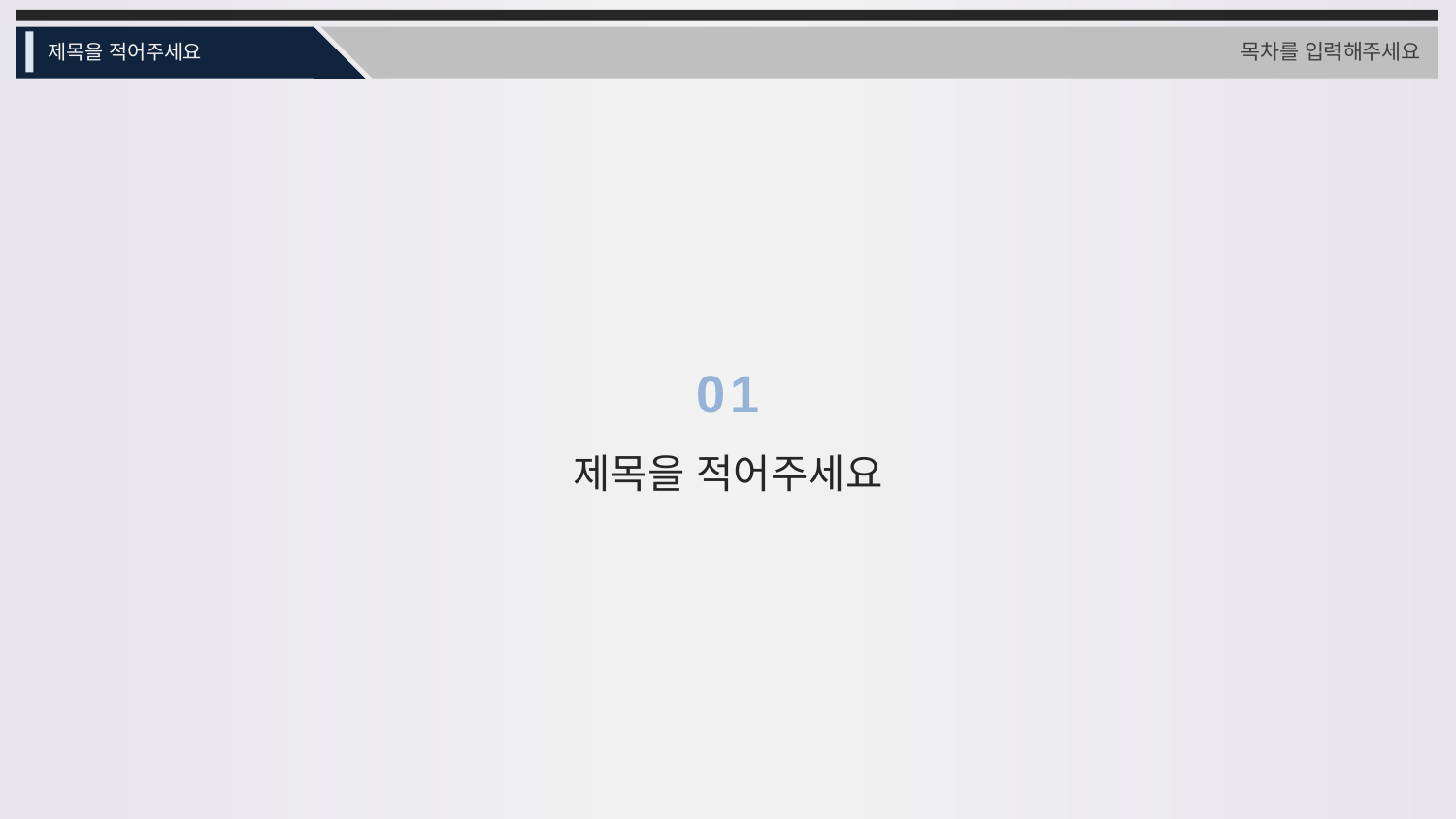

목차를 입력해주세요
제목을 적어주세요
01
제목을 적어주세요